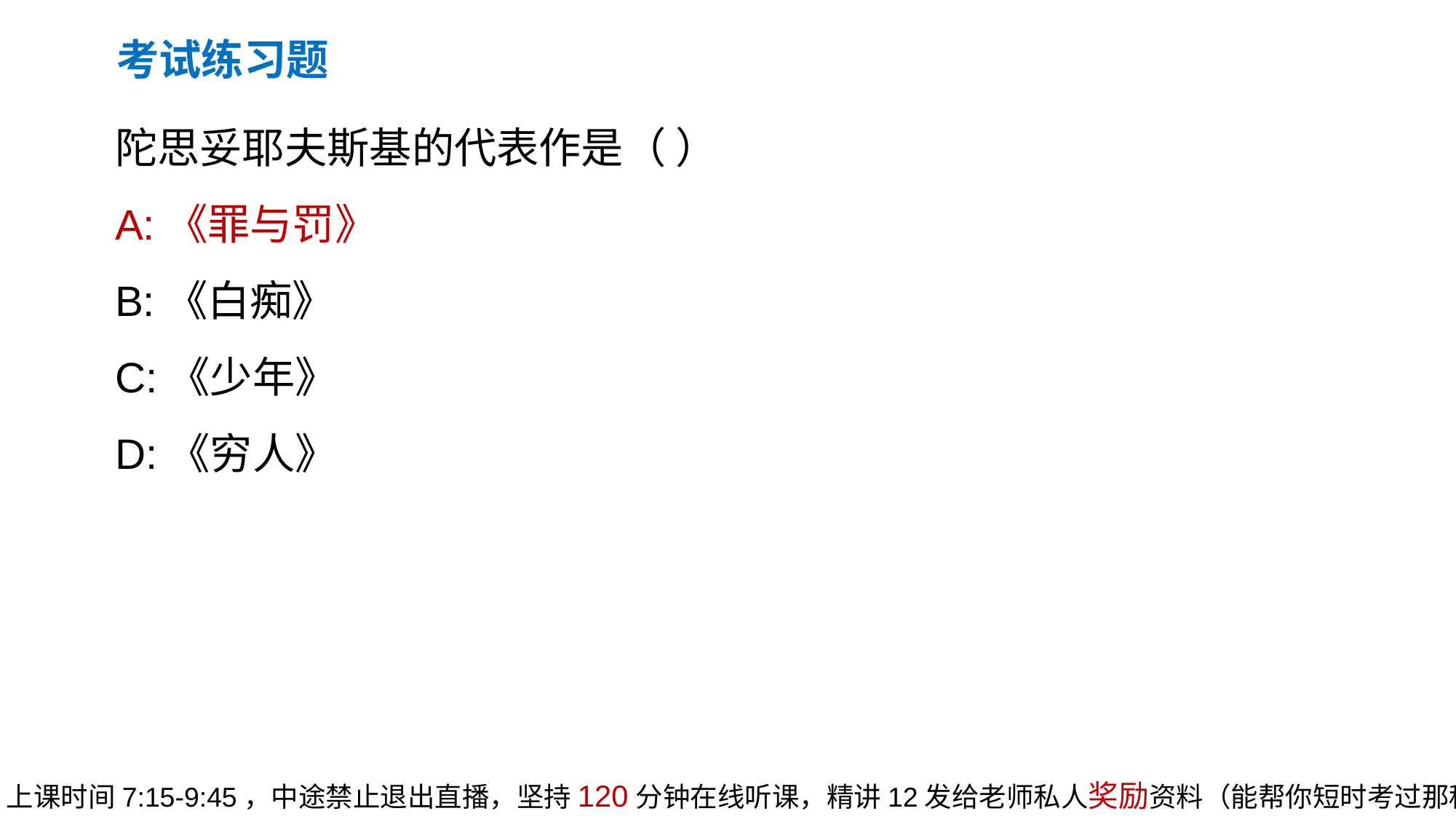

考试练习题
陀思妥耶夫斯基的代表作是（ ）
A:《罪与罚》
B:《白痴》
C:《少年》
D:《穷人》